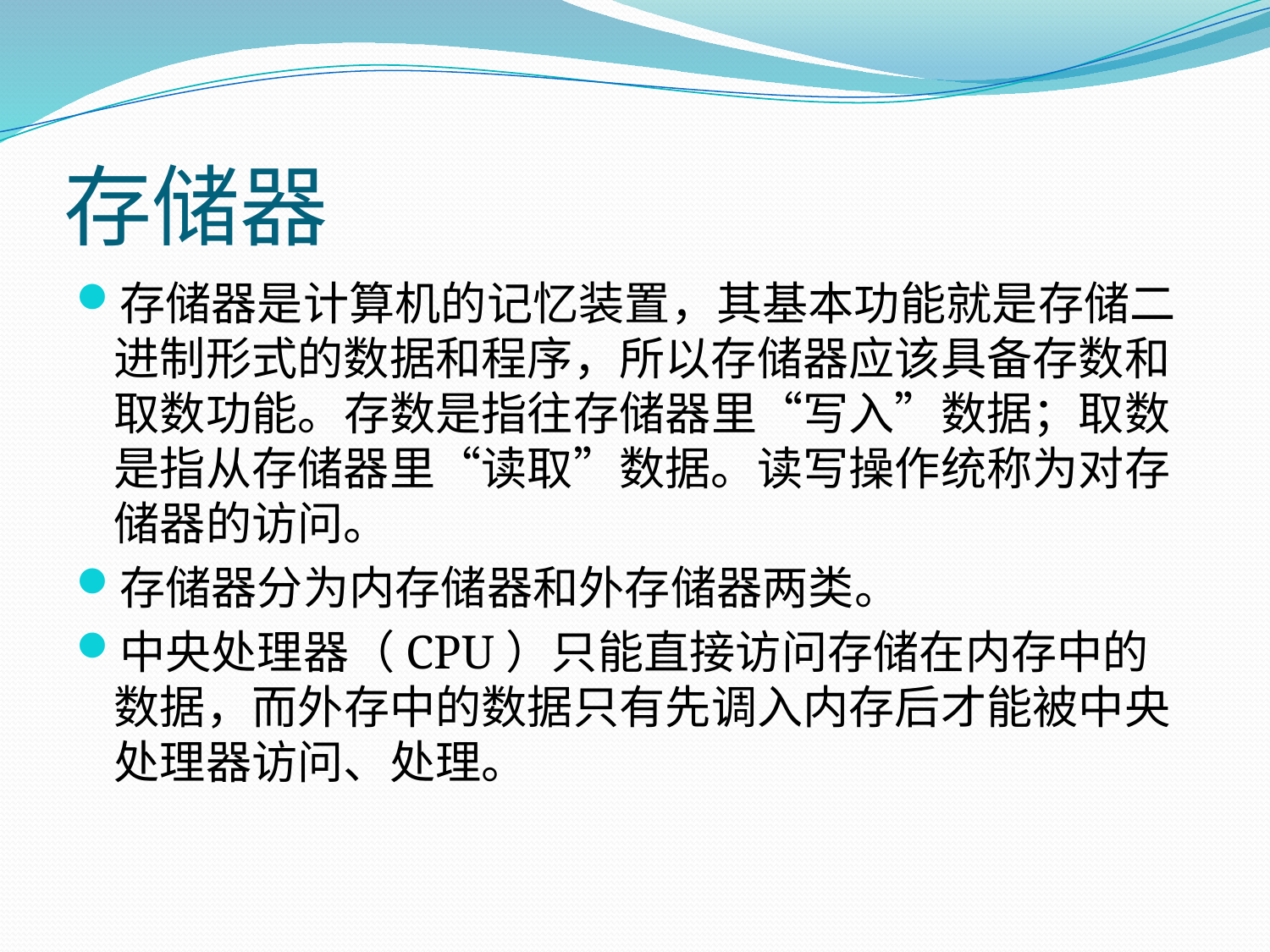

# 存储器
存储器是计算机的记忆装置，其基本功能就是存储二进制形式的数据和程序，所以存储器应该具备存数和取数功能。存数是指往存储器里“写入”数据；取数是指从存储器里“读取”数据。读写操作统称为对存储器的访问。
存储器分为内存储器和外存储器两类。
中央处理器（CPU）只能直接访问存储在内存中的数据，而外存中的数据只有先调入内存后才能被中央处理器访问、处理。